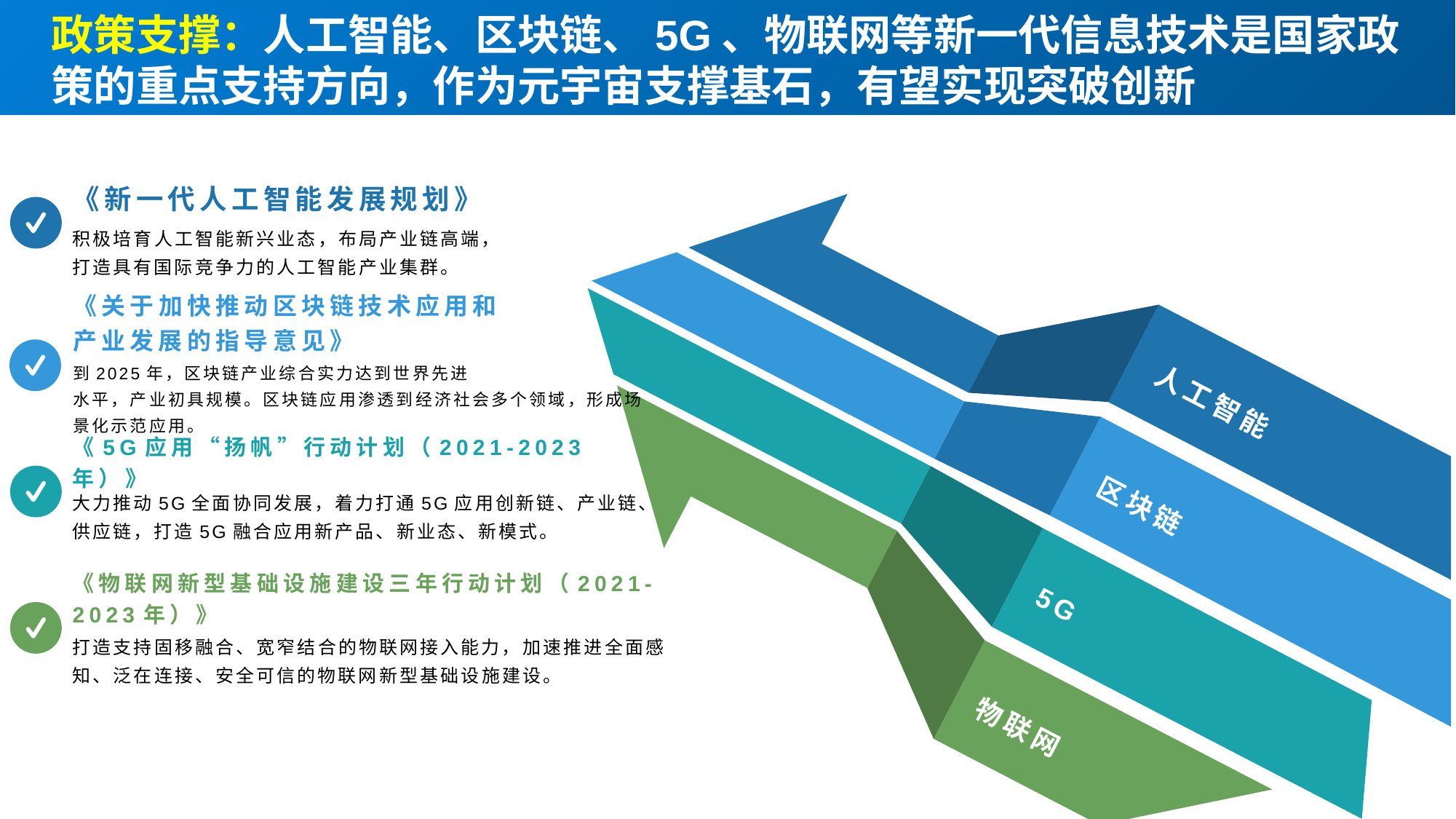

政策支撑：人工智能、区块链、5G、物联网等新一代信息技术是国家政策的重点支持方向，作为元宇宙支撑基石，有望实现突破创新
《新一代人工智能发展规划》

积极培育人工智能新兴业态，布局产业链高端，
打造具有国际竞争力的人工智能产业集群。

《关于加快推动区块链技术应用和
产业发展的指导意见》

到2025年，区块链产业综合实力达到世界先进
水平，产业初具规模。区块链应用渗透到经济社会多个领域，形成场景化示范应用。

人工智能
《5G应用“扬帆”行动计划（2021-2023年）》

大力推动5G全面协同发展，着力打通5G应用创新链、产业链、供应链，打造5G融合应用新产品、新业态、新模式。

区块链

《物联网新型基础设施建设三年行动计划（2021-2023年）》

5G

打造支持固移融合、宽窄结合的物联网接入能力，加速推进全面感知、泛在连接、安全可信的物联网新型基础设施建设。

物联网